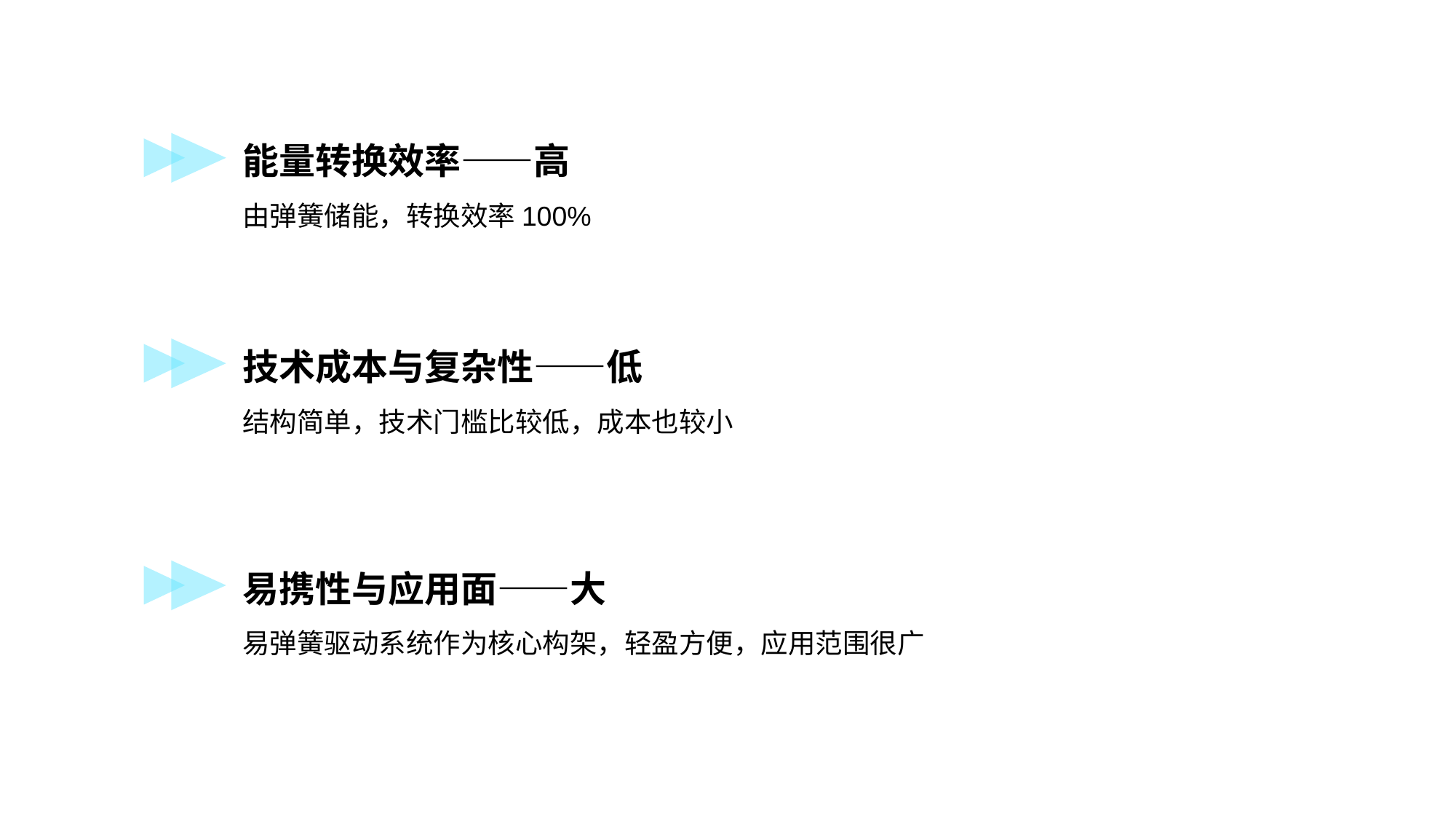

能量转换效率——高
由弹簧储能，转换效率100%

技术成本与复杂性——低
结构简单，技术门槛比较低，成本也较小

易携性与应用面——大
易弹簧驱动系统作为核心构架，轻盈方便，应用范围很广